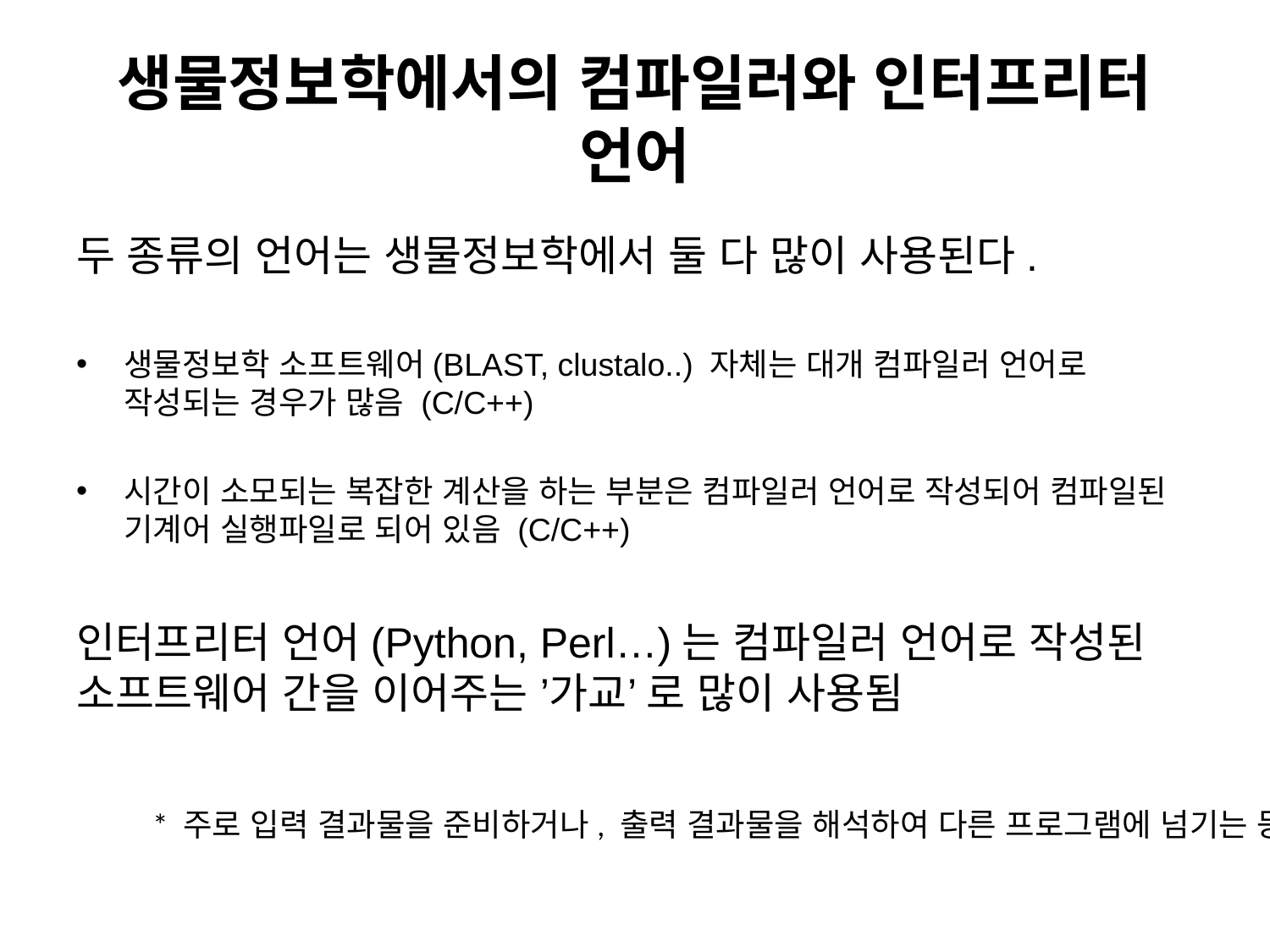

# 생물정보학에서의 컴파일러와 인터프리터 언어
두 종류의 언어는 생물정보학에서 둘 다 많이 사용된다.

생물정보학 소프트웨어(BLAST, clustalo..) 자체는 대개 컴파일러 언어로 작성되는 경우가 많음 (C/C++)

시간이 소모되는 복잡한 계산을 하는 부분은 컴파일러 언어로 작성되어 컴파일된 기계어 실행파일로 되어 있음 (C/C++)

인터프리터 언어(Python, Perl…)는 컴파일러 언어로 작성된 소프트웨어 간을 이어주는 ’가교’ 로 많이 사용됨
* 주로 입력 결과물을 준비하거나, 출력 결과물을 해석하여 다른 프로그램에 넘기는 등